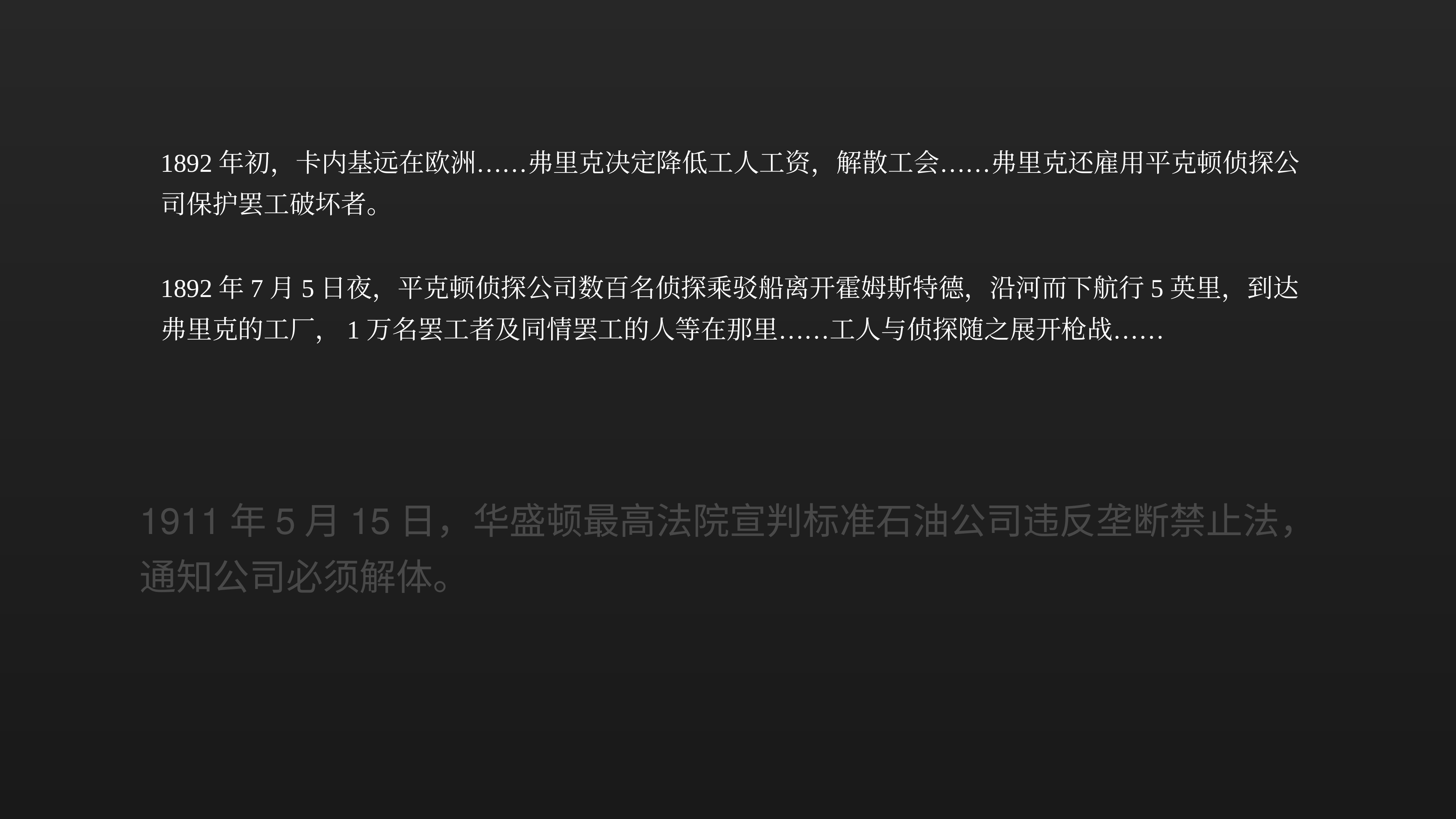

1892年初，卡内基远在欧洲……弗里克决定降低工人工资，解散工会……弗里克还雇用平克顿侦探公司保护罢工破坏者。

1892年7月5日夜，平克顿侦探公司数百名侦探乘驳船离开霍姆斯特德，沿河而下航行5英里，到达弗里克的工厂，1万名罢工者及同情罢工的人等在那里……工人与侦探随之展开枪战……
1911年5月15日，华盛顿最高法院宣判标准石油公司违反垄断禁止法，
通知公司必须解体。